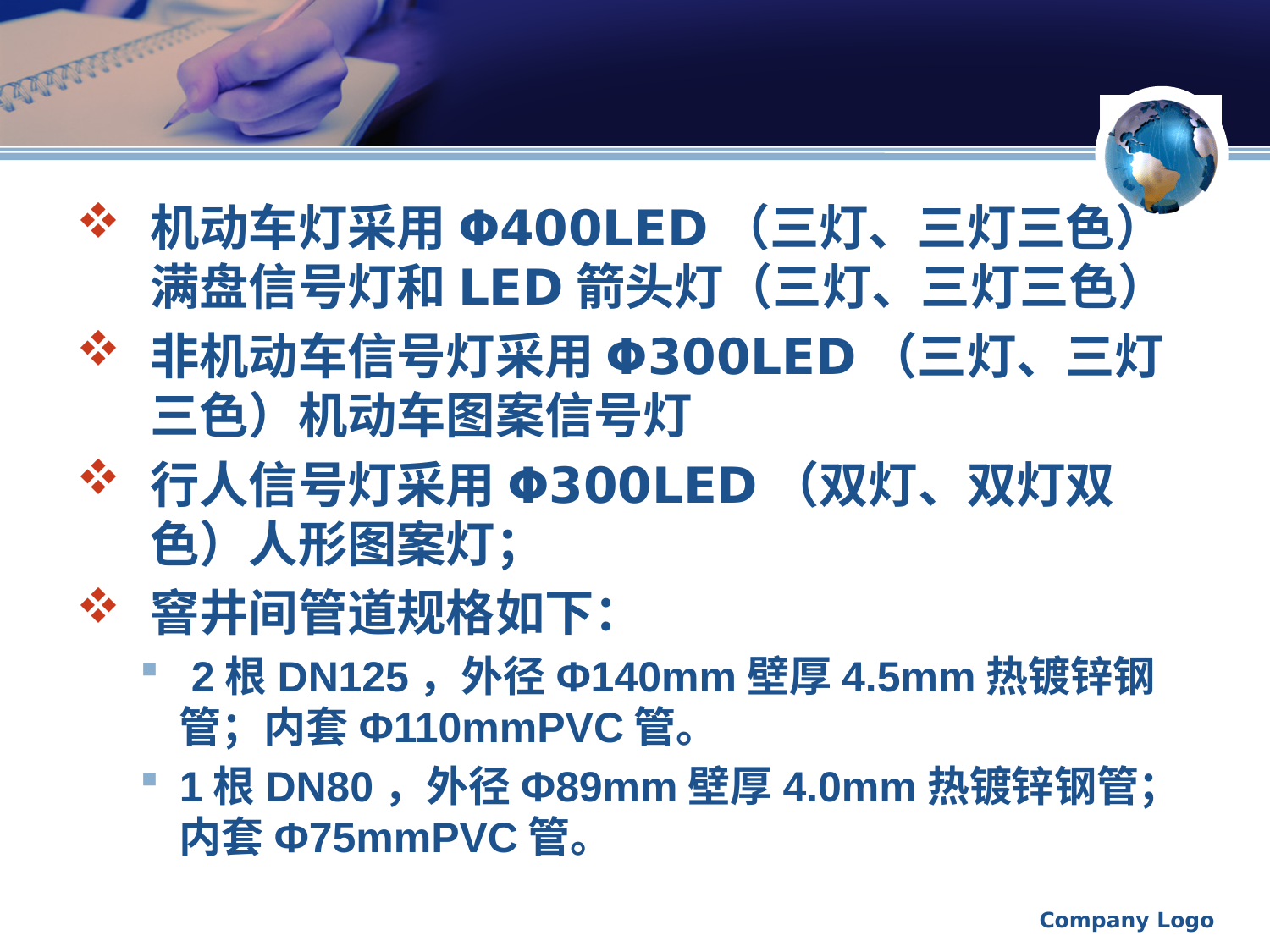

#
机动车灯采用Φ400LED（三灯、三灯三色）满盘信号灯和LED箭头灯（三灯、三灯三色）
非机动车信号灯采用Φ300LED（三灯、三灯三色）机动车图案信号灯
行人信号灯采用Φ300LED（双灯、双灯双色）人形图案灯；
窨井间管道规格如下：
 2根DN125，外径Φ140mm壁厚4.5mm热镀锌钢管；内套Φ110mmPVC管。
1根DN80，外径Φ89mm壁厚4.0mm热镀锌钢管；内套Φ75mmPVC管。
Company Logo